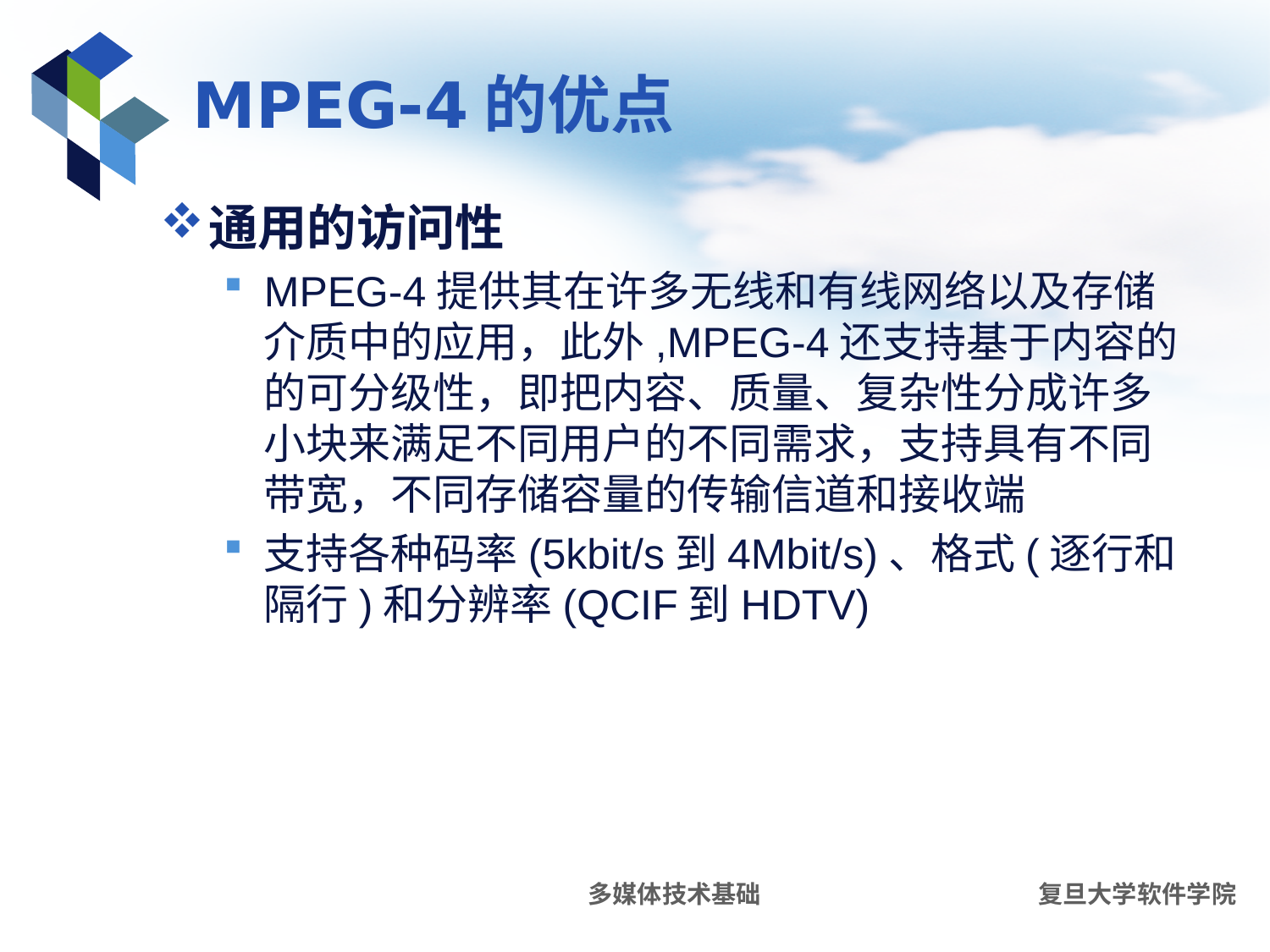

# MPEG-4的优点
通用的访问性
MPEG-4提供其在许多无线和有线网络以及存储介质中的应用，此外,MPEG-4还支持基于内容的的可分级性，即把内容、质量、复杂性分成许多小块来满足不同用户的不同需求，支持具有不同带宽，不同存储容量的传输信道和接收端
支持各种码率(5kbit/s到4Mbit/s)、格式(逐行和隔行)和分辨率(QCIF到HDTV)

多媒体技术基础